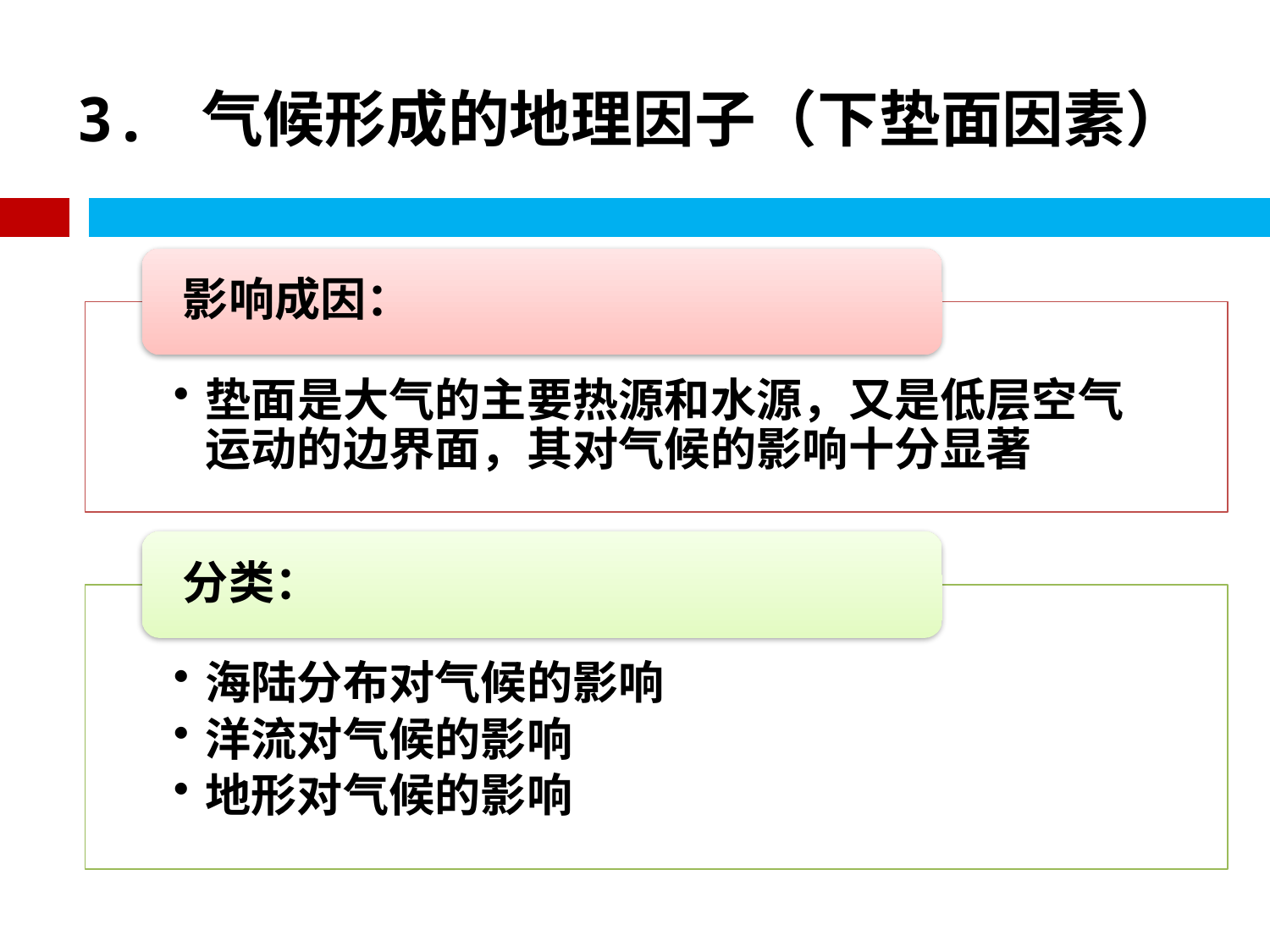

# 3. 气候形成的地理因子（下垫面因素）
垫面是大气的主要热源和水源，又是低层空气运动的边界面，其对气候的影响十分显著
影响成因：
海陆分布对气候的影响
洋流对气候的影响
地形对气候的影响
分类：